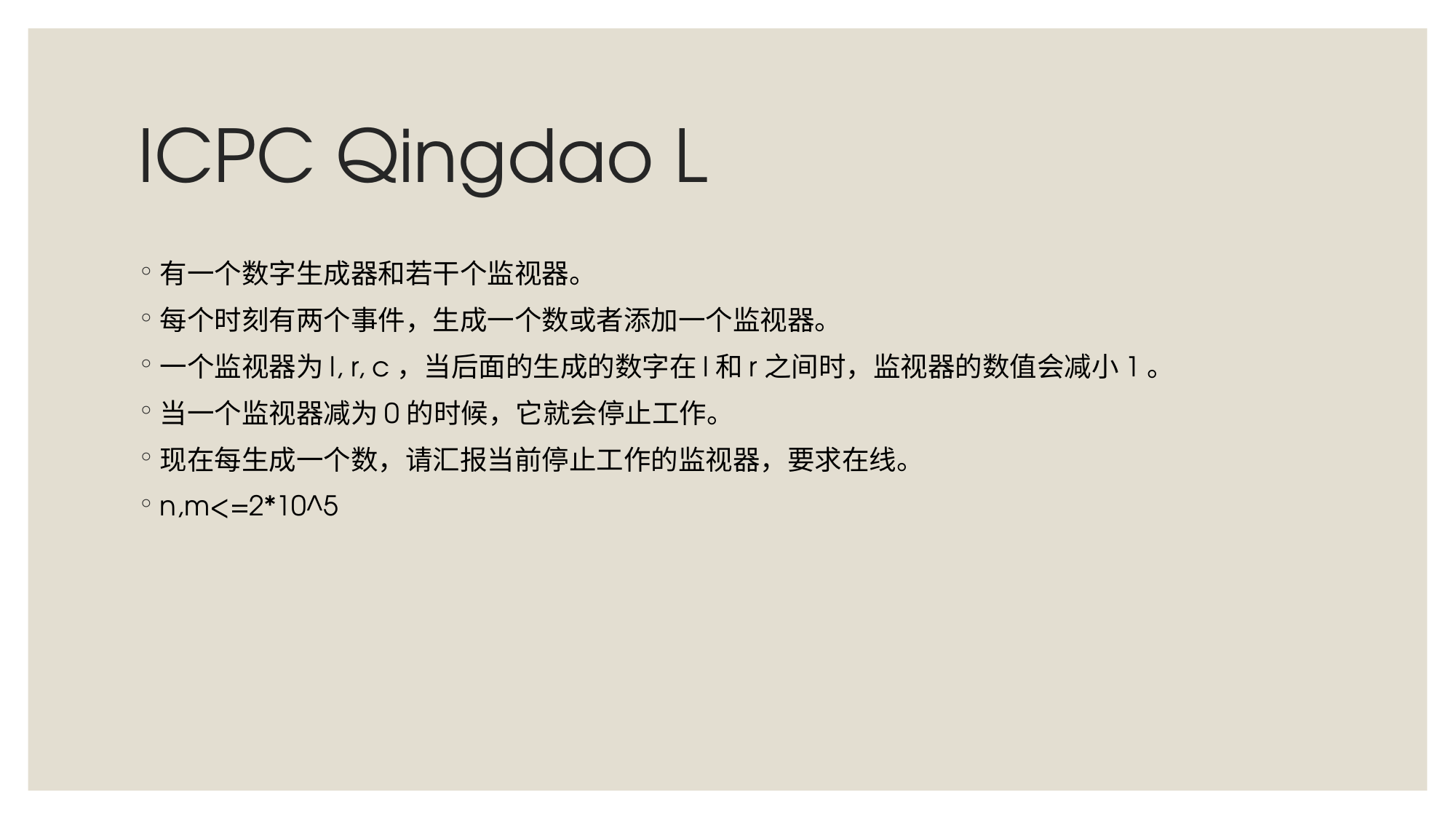

# ICPC Qingdao L
有一个数字生成器和若干个监视器。
每个时刻有两个事件，生成一个数或者添加一个监视器。
一个监视器为l, r, c，当后面的生成的数字在l和r之间时，监视器的数值会减小1。
当一个监视器减为0的时候，它就会停止工作。
现在每生成一个数，请汇报当前停止工作的监视器，要求在线。
n,m<=2*10^5